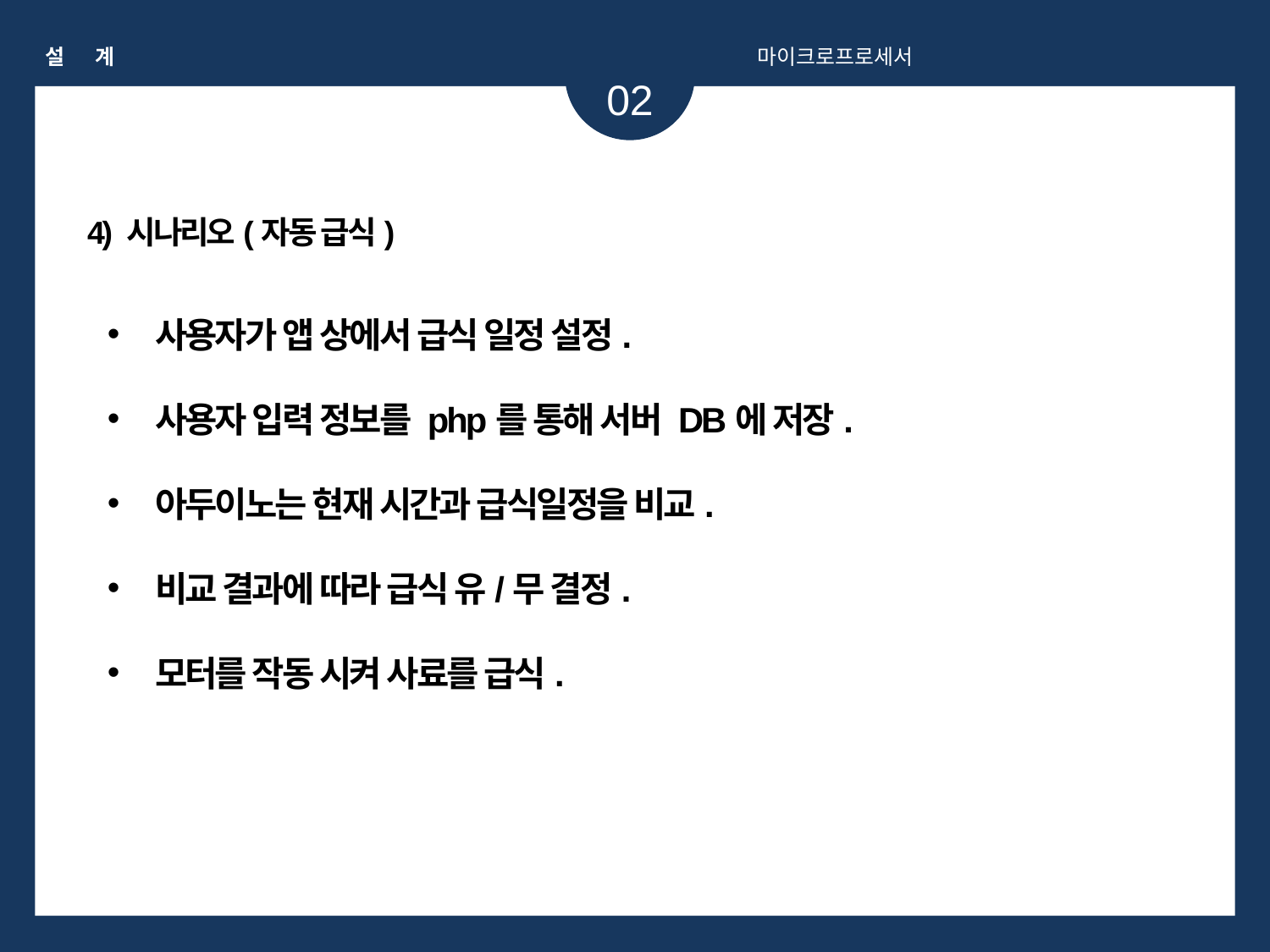

설          계
마이크로프로세서
02

4) 시나리오(자동 급식)
사용자가 앱 상에서 급식 일정 설정.
사용자 입력 정보를 php를 통해 서버 DB에 저장.
아두이노는 현재 시간과 급식일정을 비교.
비교 결과에 따라 급식 유/무 결정.
모터를 작동 시켜 사료를 급식.